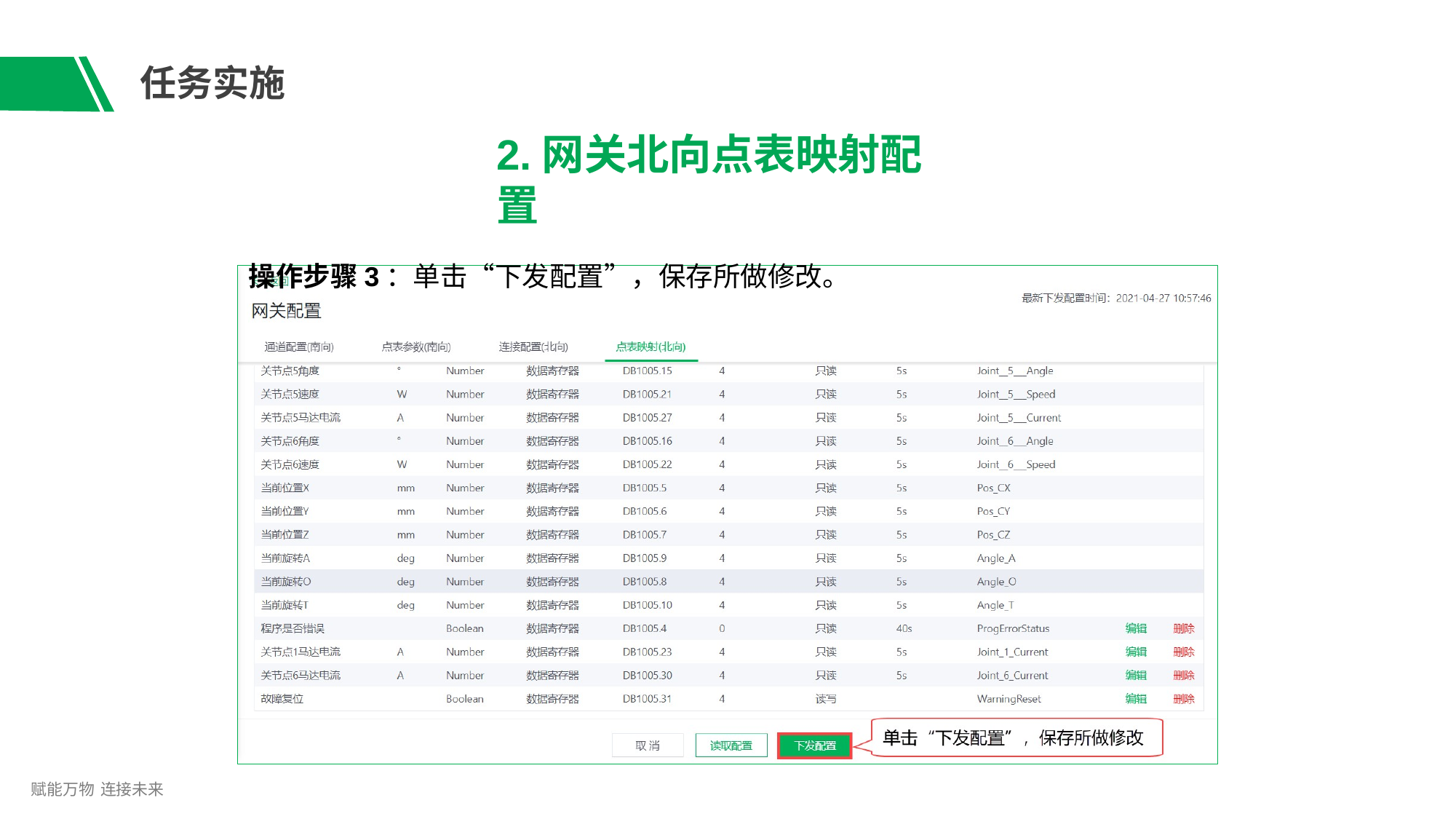

# 任务实施
2.网关北向点表映射配置
操作步骤3：单击“下发配置”，保存所做修改。

赋能万物 连接未来